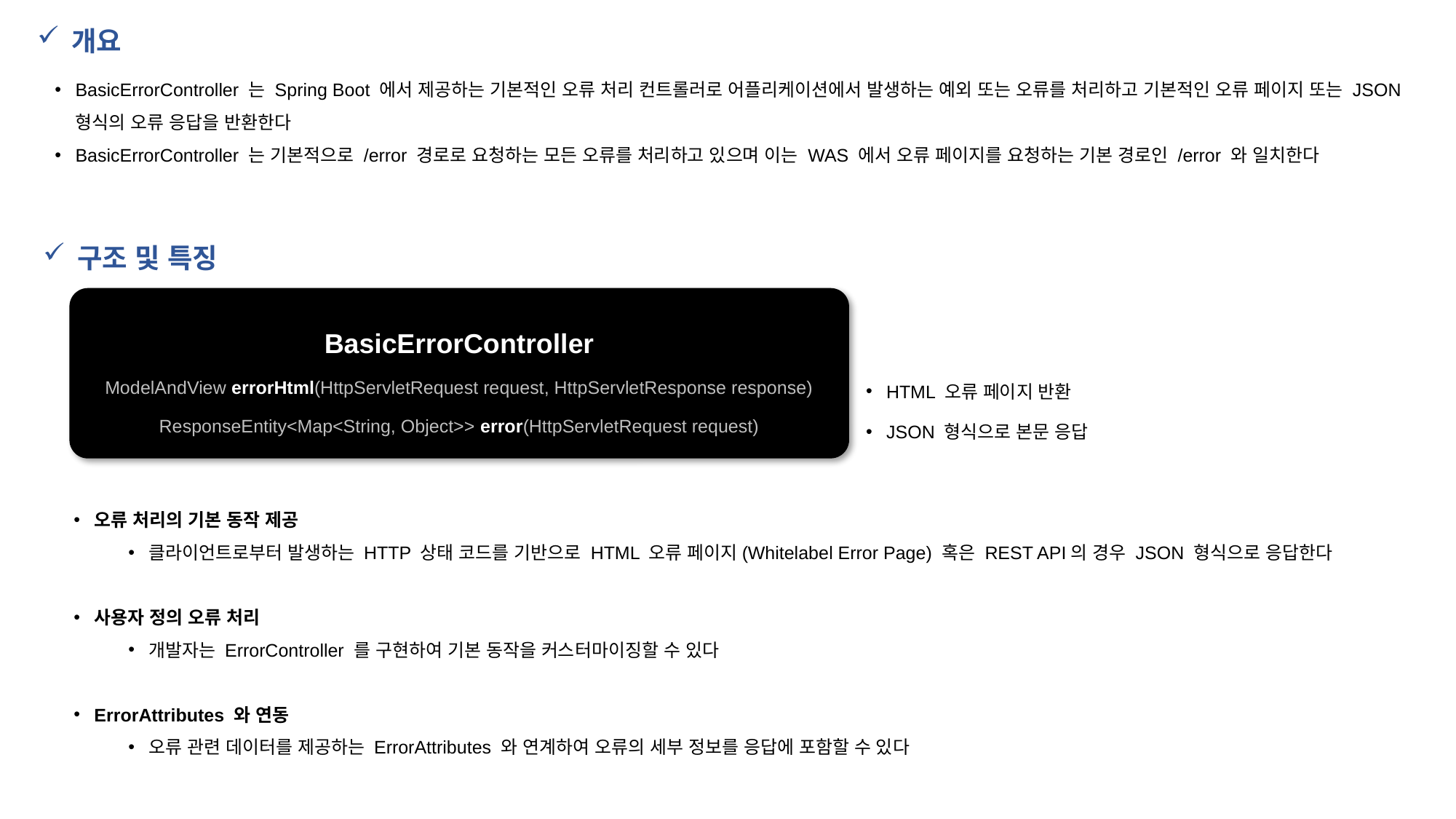

개요
BasicErrorController 는 Spring Boot 에서 제공하는 기본적인 오류 처리 컨트롤러로 어플리케이션에서 발생하는 예외 또는 오류를 처리하고 기본적인 오류 페이지 또는 JSON 형식의 오류 응답을 반환한다
BasicErrorController 는 기본적으로 /error 경로로 요청하는 모든 오류를 처리하고 있으며 이는 WAS 에서 오류 페이지를 요청하는 기본 경로인 /error 와 일치한다
구조 및 특징
BasicErrorController
ModelAndView errorHtml(HttpServletRequest request, HttpServletResponse response)
ResponseEntity<Map<String, Object>> error(HttpServletRequest request)
HTML 오류 페이지 반환
JSON 형식으로 본문 응답
오류 처리의 기본 동작 제공
클라이언트로부터 발생하는 HTTP 상태 코드를 기반으로 HTML 오류 페이지(Whitelabel Error Page) 혹은 REST API의 경우 JSON 형식으로 응답한다

사용자 정의 오류 처리
개발자는 ErrorController 를 구현하여 기본 동작을 커스터마이징할 수 있다

ErrorAttributes 와 연동
오류 관련 데이터를 제공하는 ErrorAttributes 와 연계하여 오류의 세부 정보를 응답에 포함할 수 있다